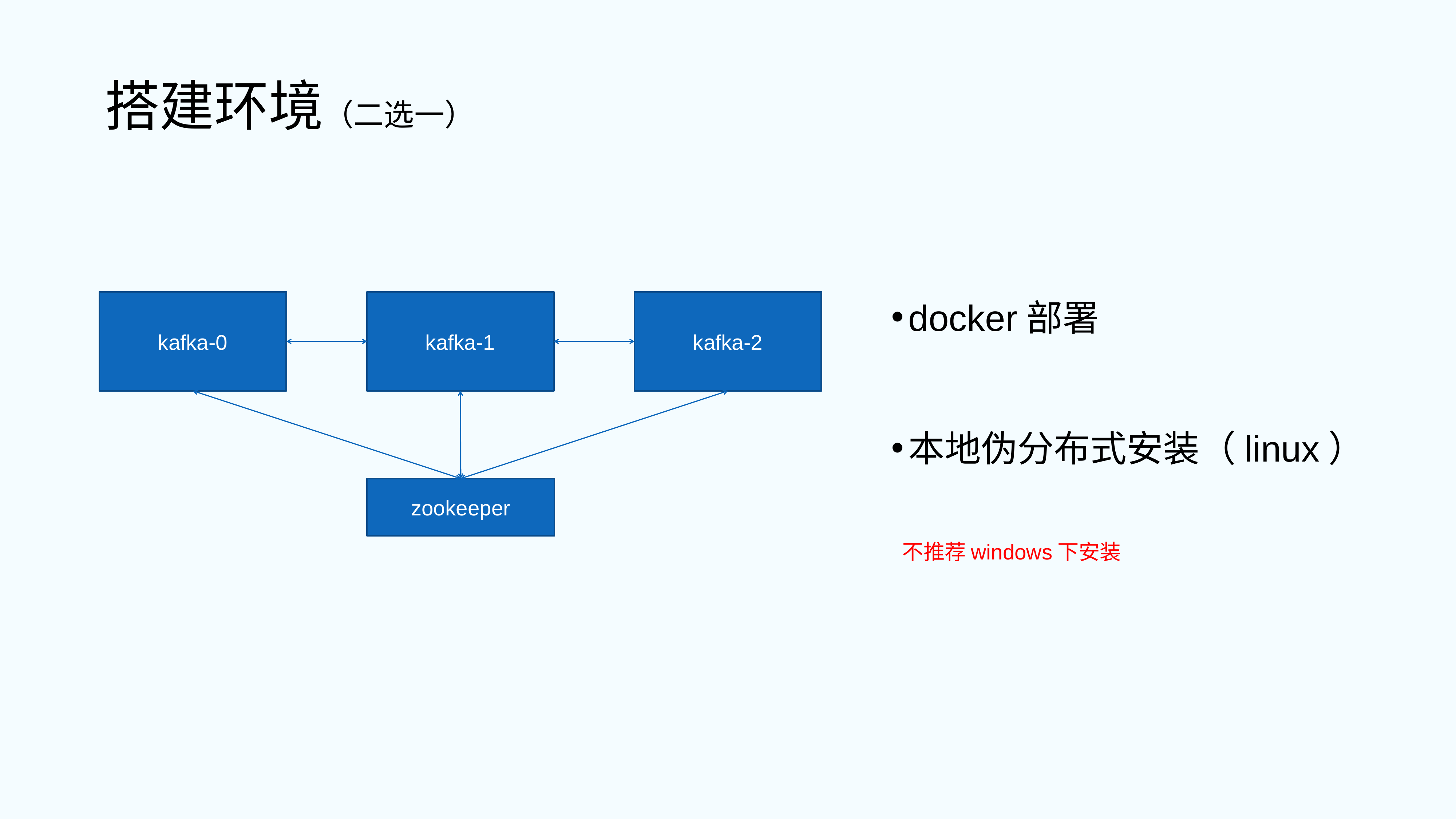

搭建环境（二选一）
kafka-0
kafka-1
kafka-2
docker部署

本地伪分布式安装（linux）
zookeeper
不推荐windows下安装